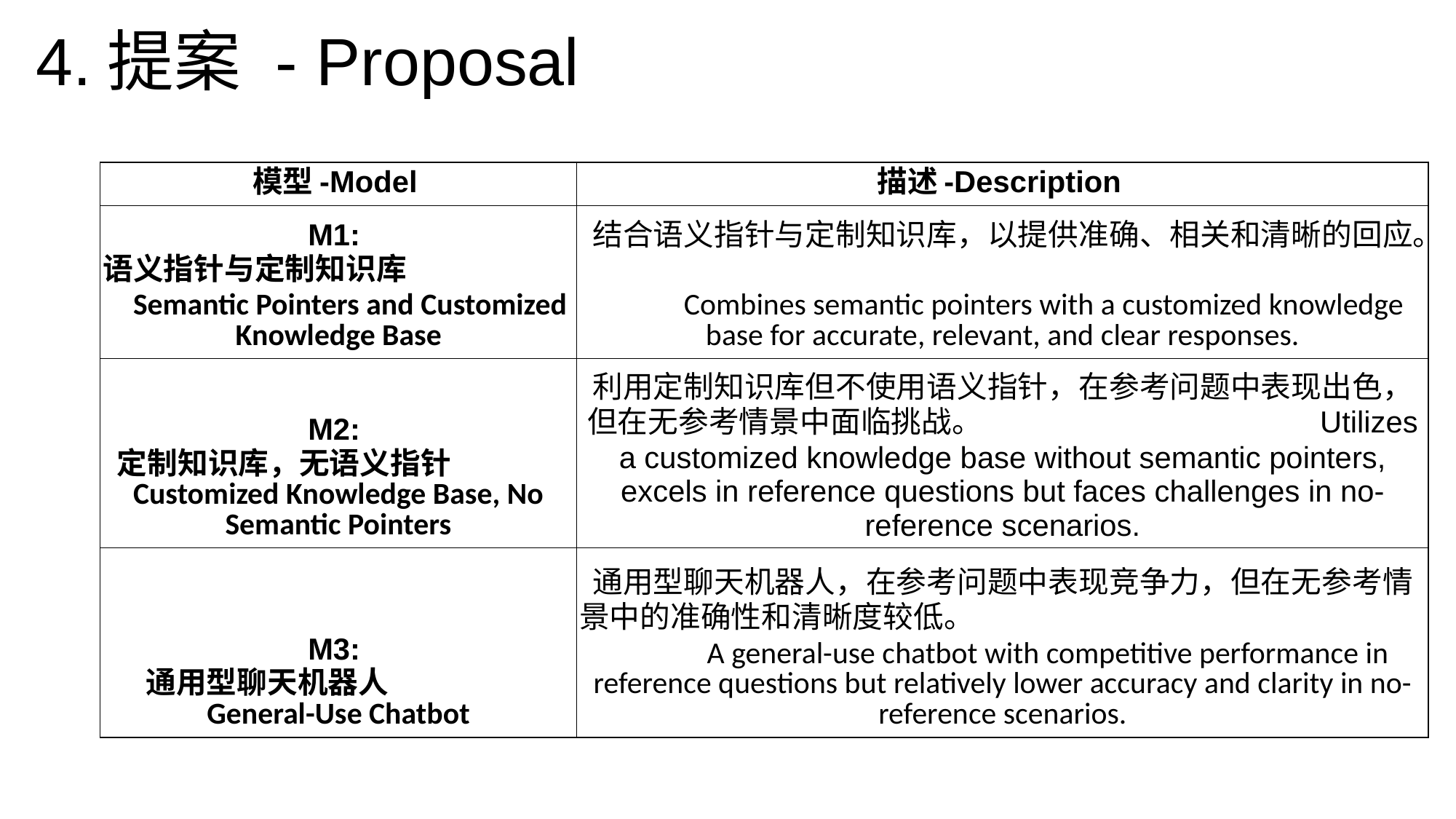

# 4.提案 - Proposal
| 模型-Model | 描述-Description |
| --- | --- |
| M1: 语义指针与定制知识库 Semantic Pointers and Customized Knowledge Base | 结合语义指针与定制知识库，以提供准确、相关和清晰的回应。 Combines semantic pointers with a customized knowledge base for accurate, relevant, and clear responses. |
| M2: 定制知识库，无语义指针 Customized Knowledge Base, No Semantic Pointers | 利用定制知识库但不使用语义指针，在参考问题中表现出色，但在无参考情景中面临挑战。 Utilizes a customized knowledge base without semantic pointers, excels in reference questions but faces challenges in no-reference scenarios. |
| M3: 通用型聊天机器人 General-Use Chatbot | 通用型聊天机器人，在参考问题中表现竞争力，但在无参考情景中的准确性和清晰度较低。 A general-use chatbot with competitive performance in reference questions but relatively lower accuracy and clarity in no-reference scenarios. |